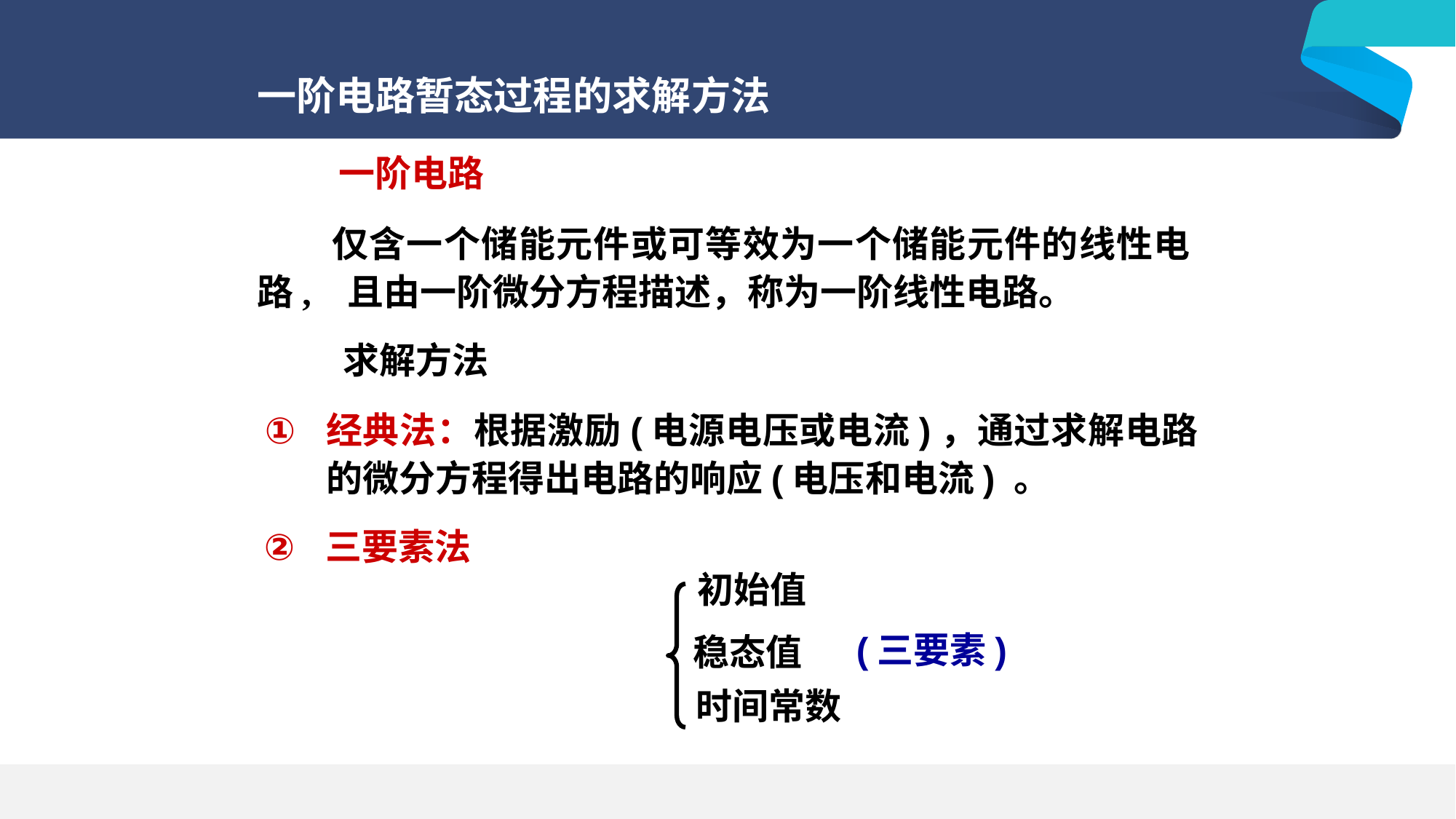

一阶电路暂态过程的求解方法
一阶电路
　　仅含一个储能元件或可等效为一个储能元件的线性电路,   且由一阶微分方程描述，称为一阶线性电路。
求解方法
经典法：根据激励(电源电压或电流)，通过求解电路的微分方程得出电路的响应(电压和电流) 。
三要素法
初始值

稳态值
时间常数
求
(三要素)